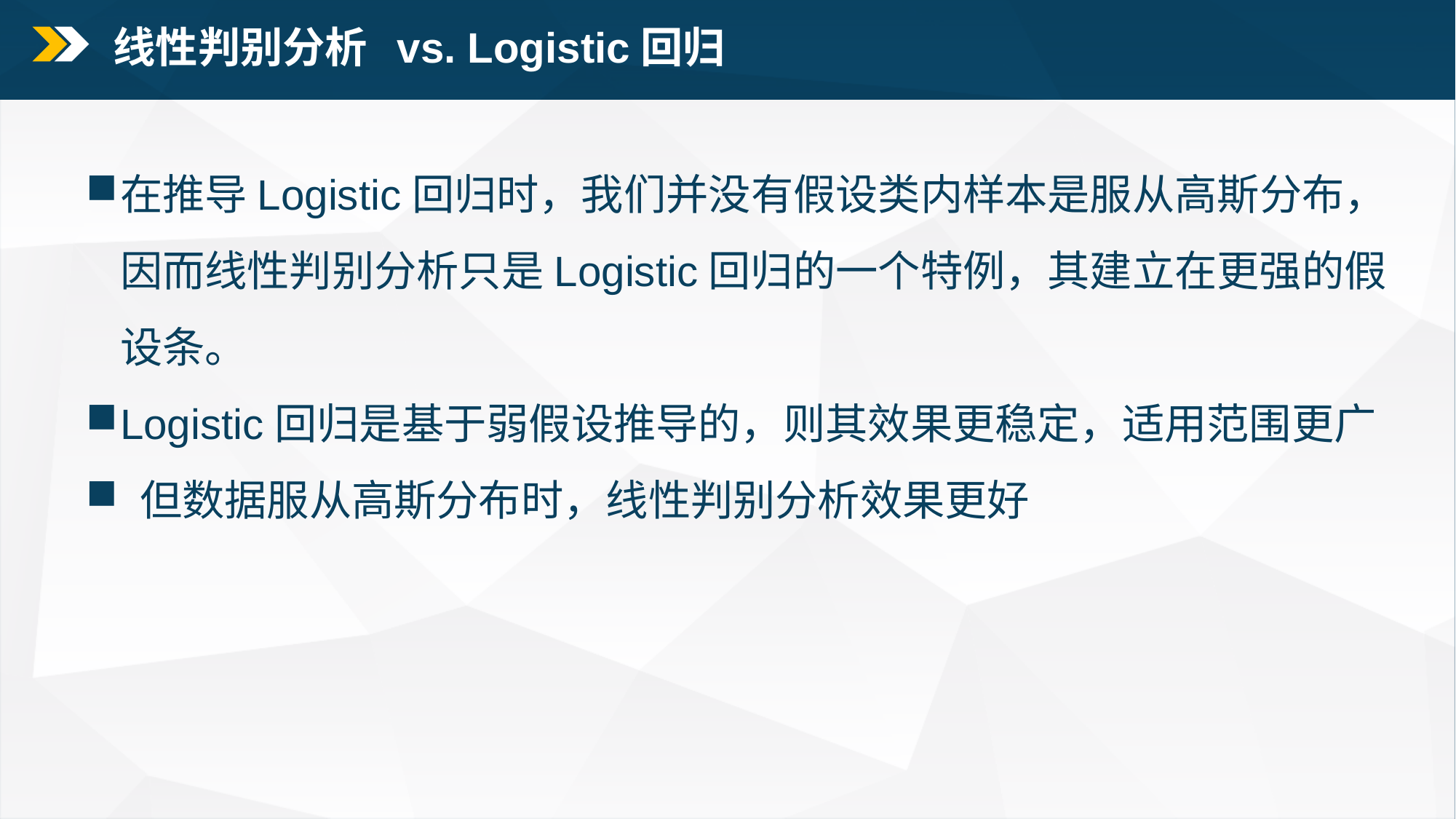

线性判别分析  vs. Logistic回归

在推导Logistic回归时，我们并没有假设类内样本是服从高斯分布，因而线性判别分析只是Logistic回归的一个特例，其建立在更强的假设条。
Logistic回归是基于弱假设推导的，则其效果更稳定，适用范围更广
 但数据服从高斯分布时，线性判别分析效果更好